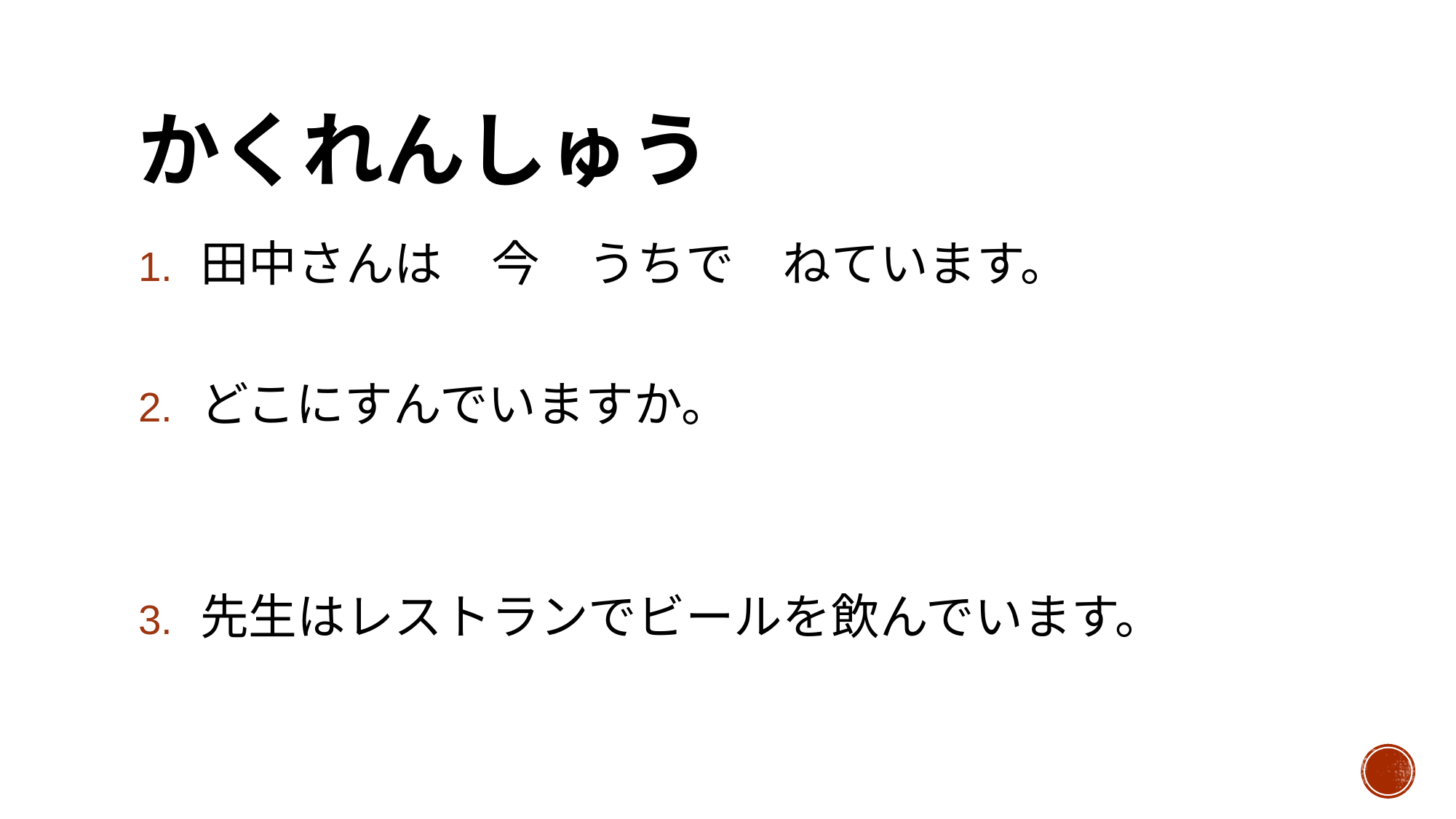

# かくれんしゅう
田中さんは　今　うちで　ねています。

どこにすんでいますか。

先生はレストランでビールを飲んでいます。